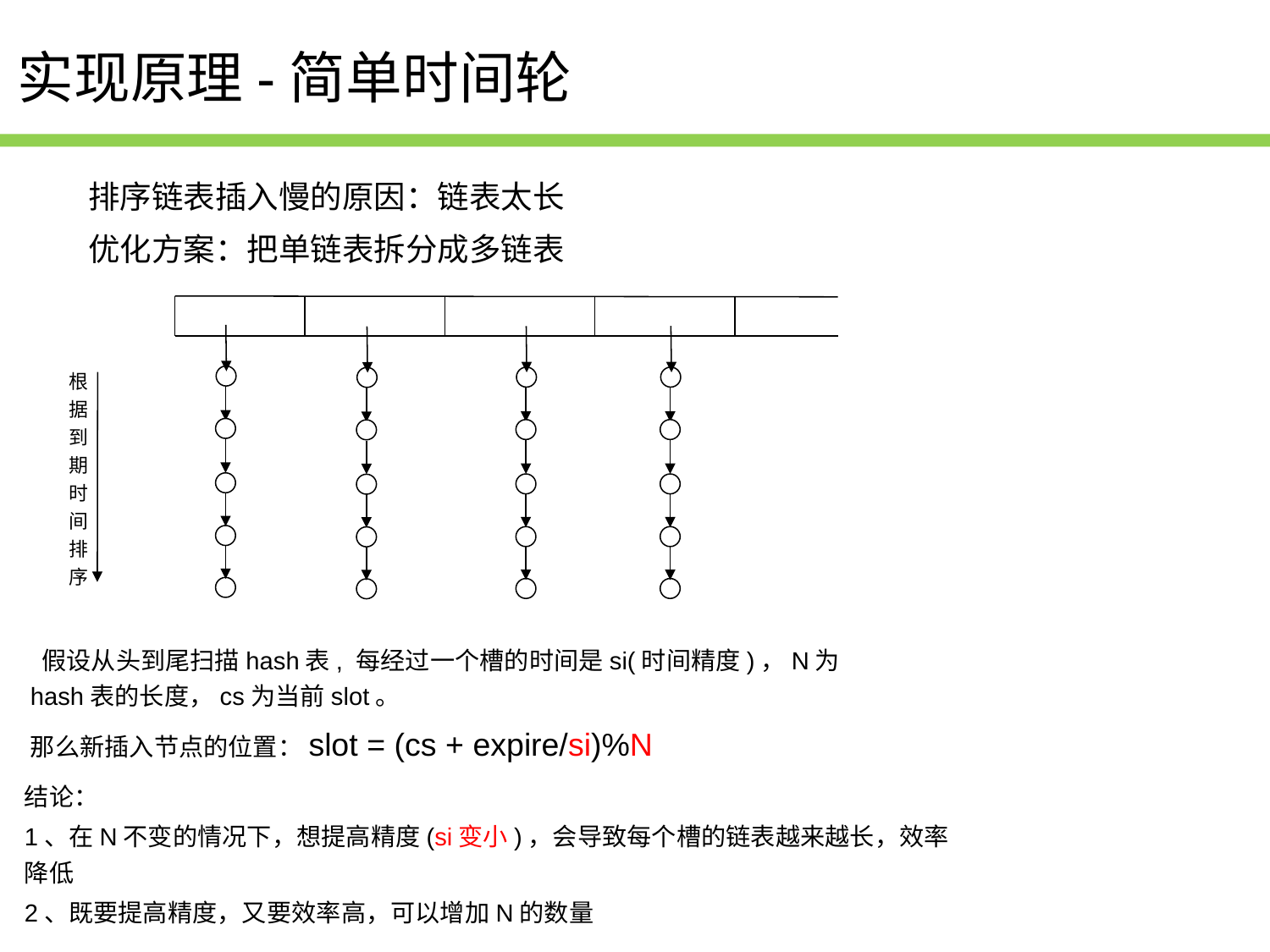

实现原理-简单时间轮

排序链表插入慢的原因：链表太长
优化方案：把单链表拆分成多链表
根据到期时间排序

 假设从头到尾扫描hash表, 每经过一个槽的时间是si(时间精度)，N为hash表的长度，cs为当前slot。
那么新插入节点的位置：slot = (cs + expire/si)%N
结论：
1、在N不变的情况下，想提高精度(si变小)，会导致每个槽的链表越来越长，效率降低
2、既要提高精度，又要效率高，可以增加N的数量